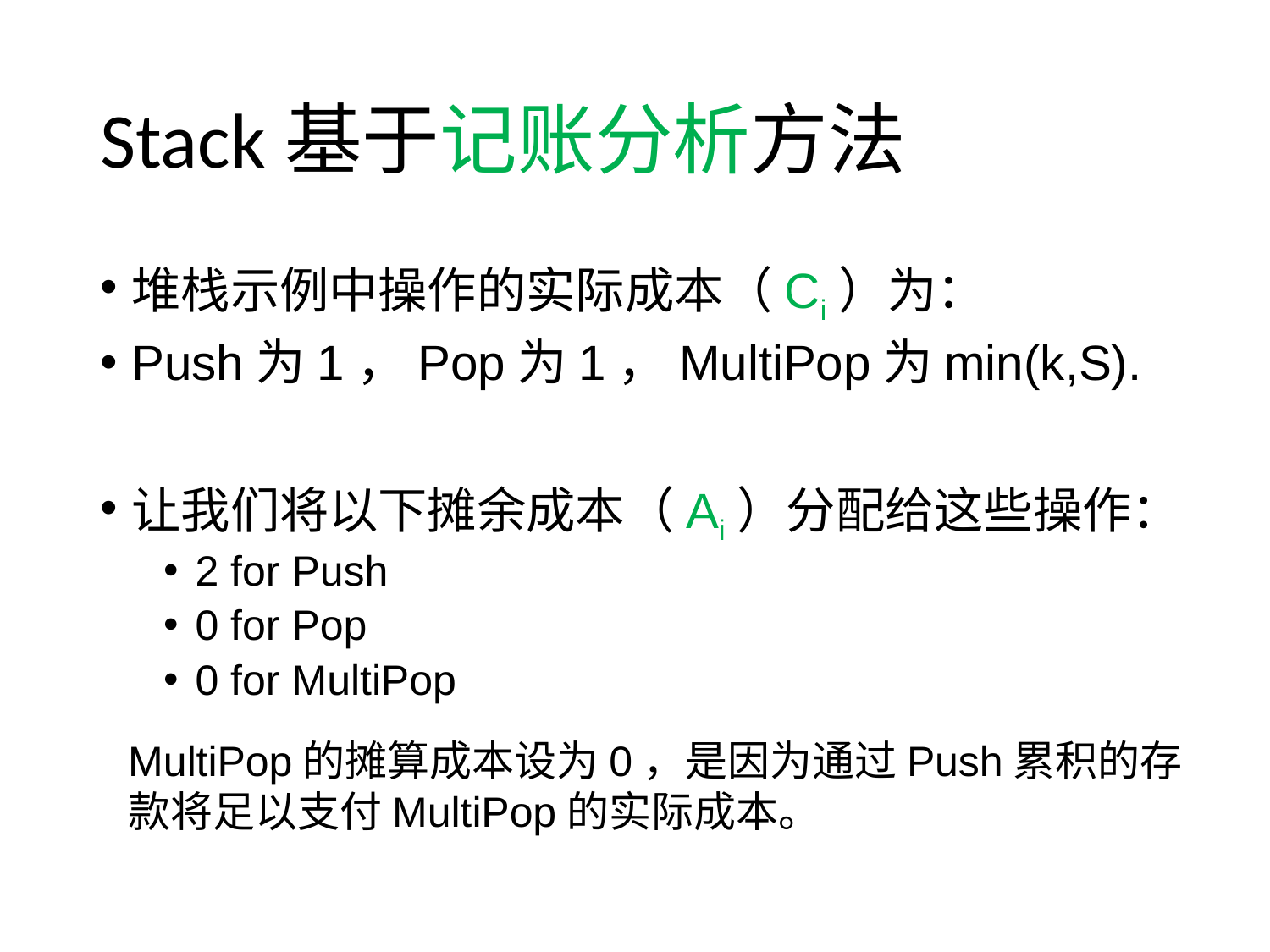

# Stack基于记账分析方法
堆栈示例中操作的实际成本（Ci）为：
Push为1，Pop为1，MultiPop为min(k,S).

让我们将以下摊余成本（Ai）分配给这些操作：
2 for Push
0 for Pop
0 for MultiPop

MultiPop的摊算成本设为0，是因为通过Push累积的存款将足以支付MultiPop的实际成本。